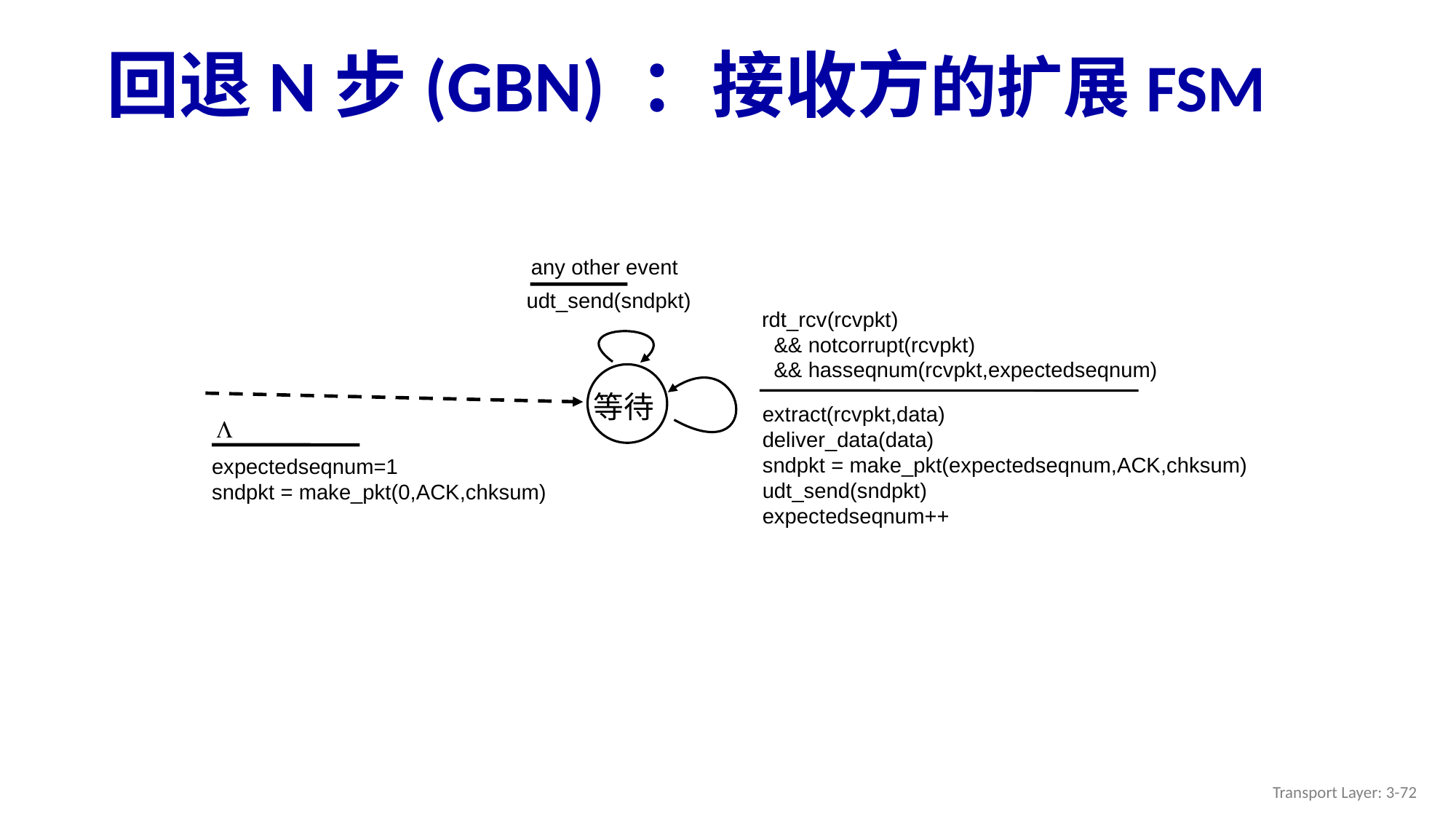

# 回退N步(GBN) ：接收方的扩展FSM
any other event

udt_send(sndpkt)

rdt_rcv(rcvpkt)
  && notcorrupt(rcvpkt)
  && hasseqnum(rcvpkt,expectedseqnum)

等待

extract(rcvpkt,data)
deliver_data(data)
sndpkt = make_pkt(expectedseqnum,ACK,chksum)
udt_send(sndpkt)
expectedseqnum++
Λ

expectedseqnum=1
sndpkt = make_pkt(0,ACK,chksum)

Transport Layer: 3-72